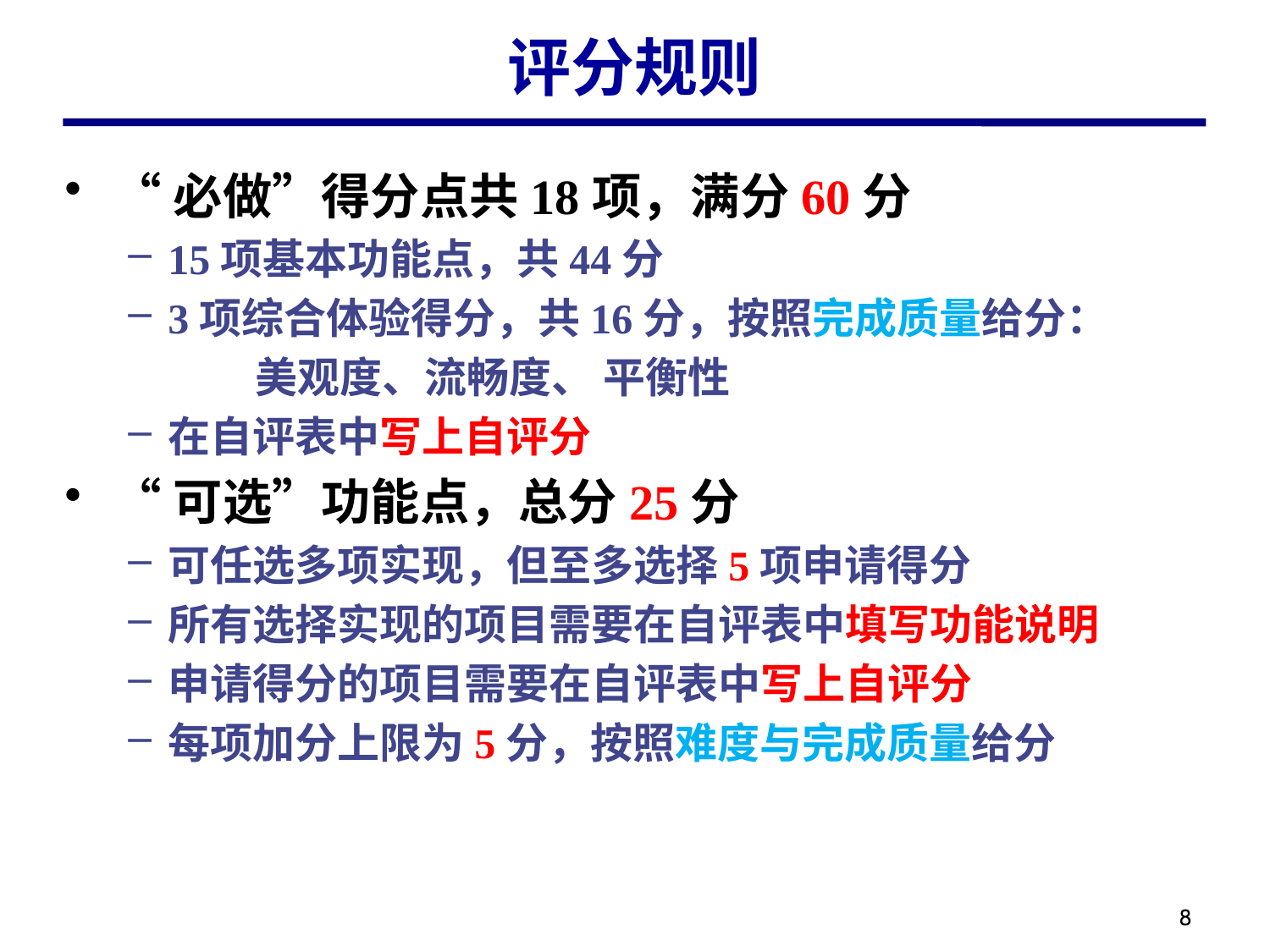

# 评分规则
“必做”得分点共18项，满分60分
15项基本功能点，共44分
3项综合体验得分，共16分，按照完成质量给分：
	美观度、流畅度、 平衡性
在自评表中写上自评分
“可选”功能点，总分25分
可任选多项实现，但至多选择5项申请得分
所有选择实现的项目需要在自评表中填写功能说明
申请得分的项目需要在自评表中写上自评分
每项加分上限为5分，按照难度与完成质量给分